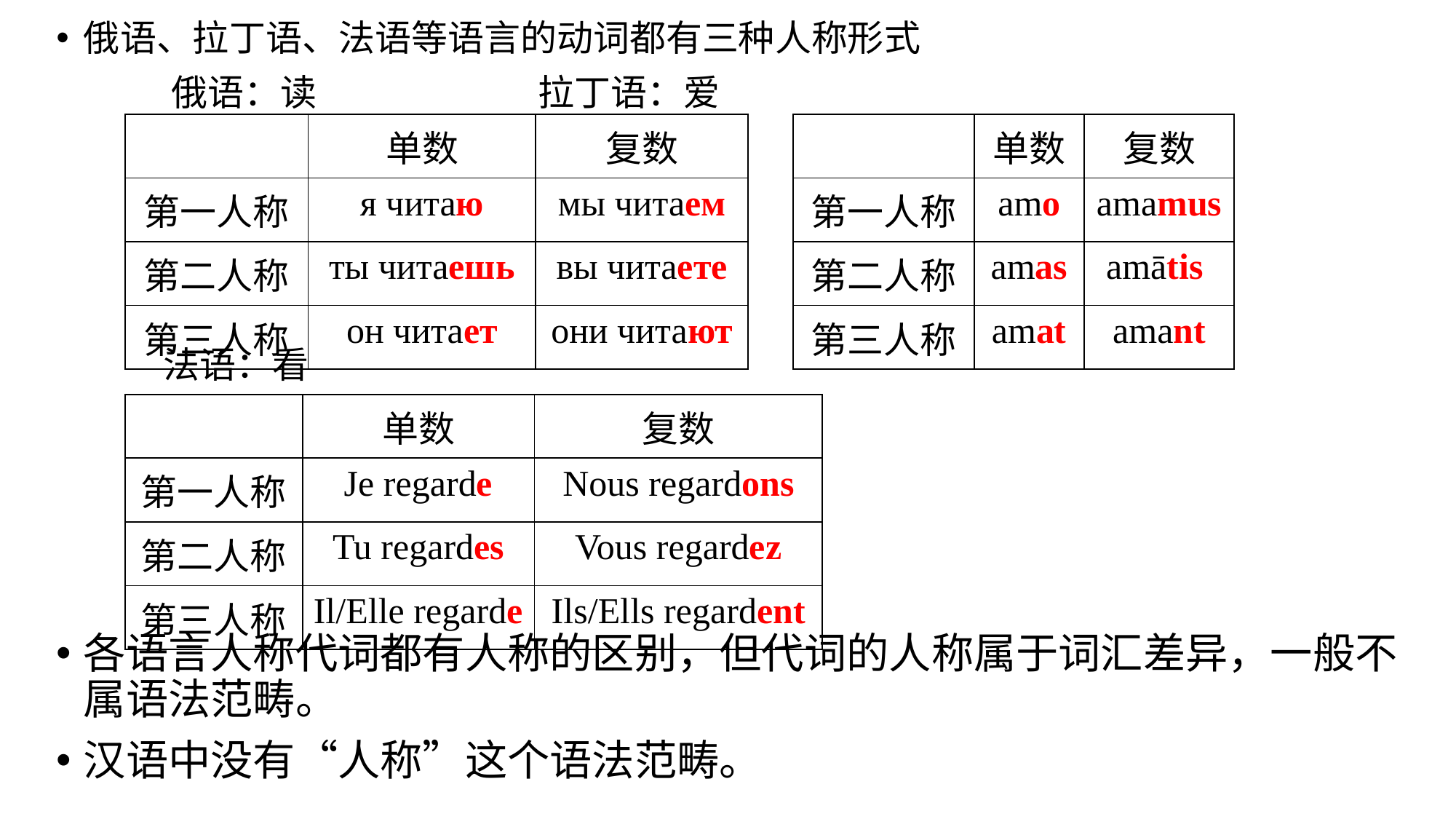

俄语、拉丁语、法语等语言的动词都有三种人称形式
             俄语：读                           拉丁语：爱

            法语：看

各语言人称代词都有人称的区别，但代词的人称属于词汇差异，一般不属语法范畴。
汉语中没有“人称”这个语法范畴。
|  | 单数 | 复数 |
| --- | --- | --- |
| 第一人称 | я читаю | мы читаем |
| 第二人称 | ты читаешь | вы читаете |
| 第三人称 | он читает | они читают |
|  | 单数 | 复数 |
| --- | --- | --- |
| 第一人称 | amo | amamus |
| 第二人称 | amas | amātis |
| 第三人称 | amat | amant |
|  | 单数 | 复数 |
| --- | --- | --- |
| 第一人称 | Je regarde | Nous regardons |
| 第二人称 | Tu regardes | Vous regardez |
| 第三人称 | Il/Elle regarde | Ils/Ells regardent |